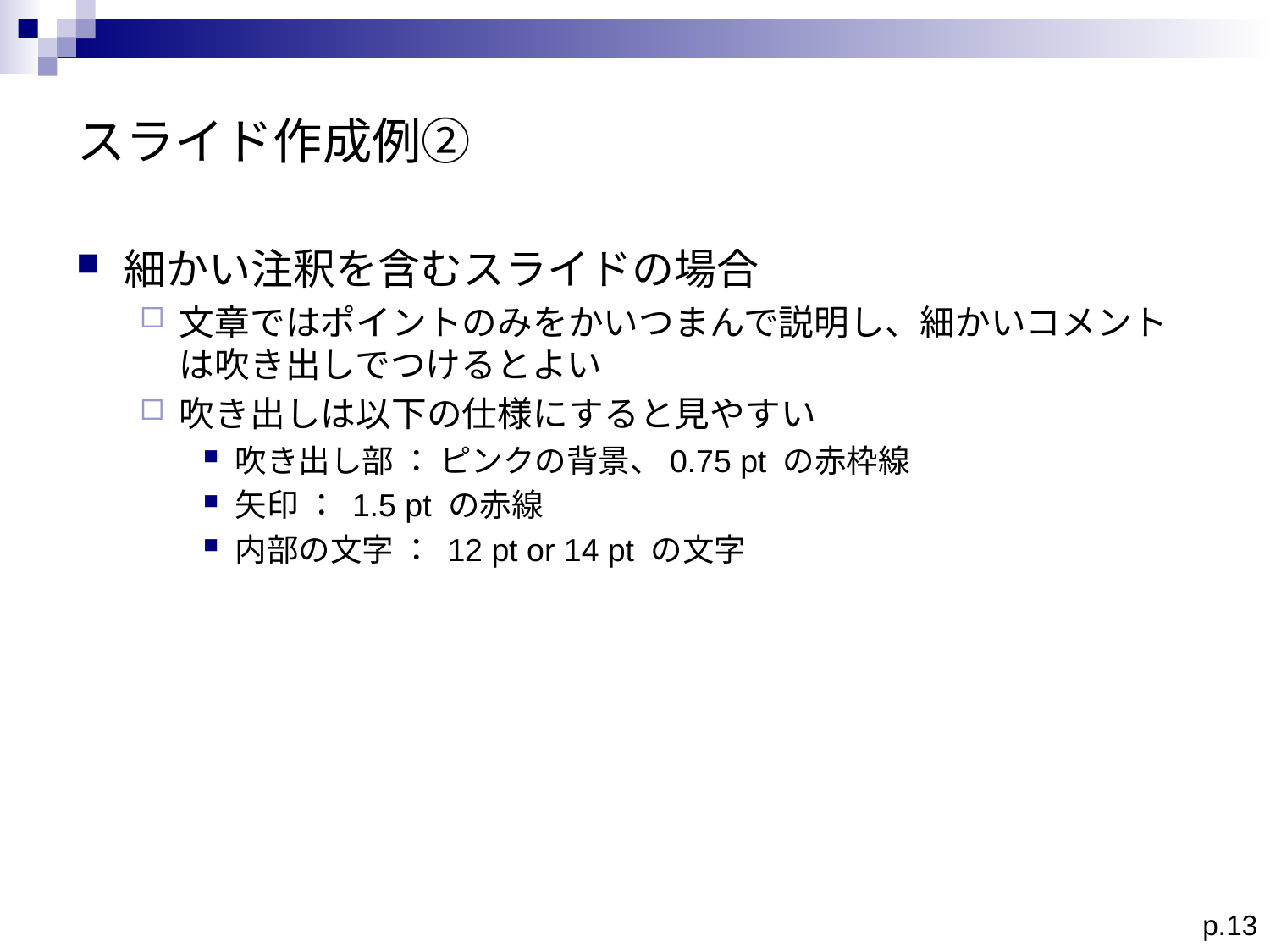

# スライド作成例②
細かい注釈を含むスライドの場合
文章ではポイントのみをかいつまんで説明し、細かいコメントは吹き出しでつけるとよい
吹き出しは以下の仕様にすると見やすい
吹き出し部 ： ピンクの背景、0.75 pt の赤枠線
矢印 ： 1.5 pt の赤線
内部の文字 ： 12 pt or 14 pt の文字